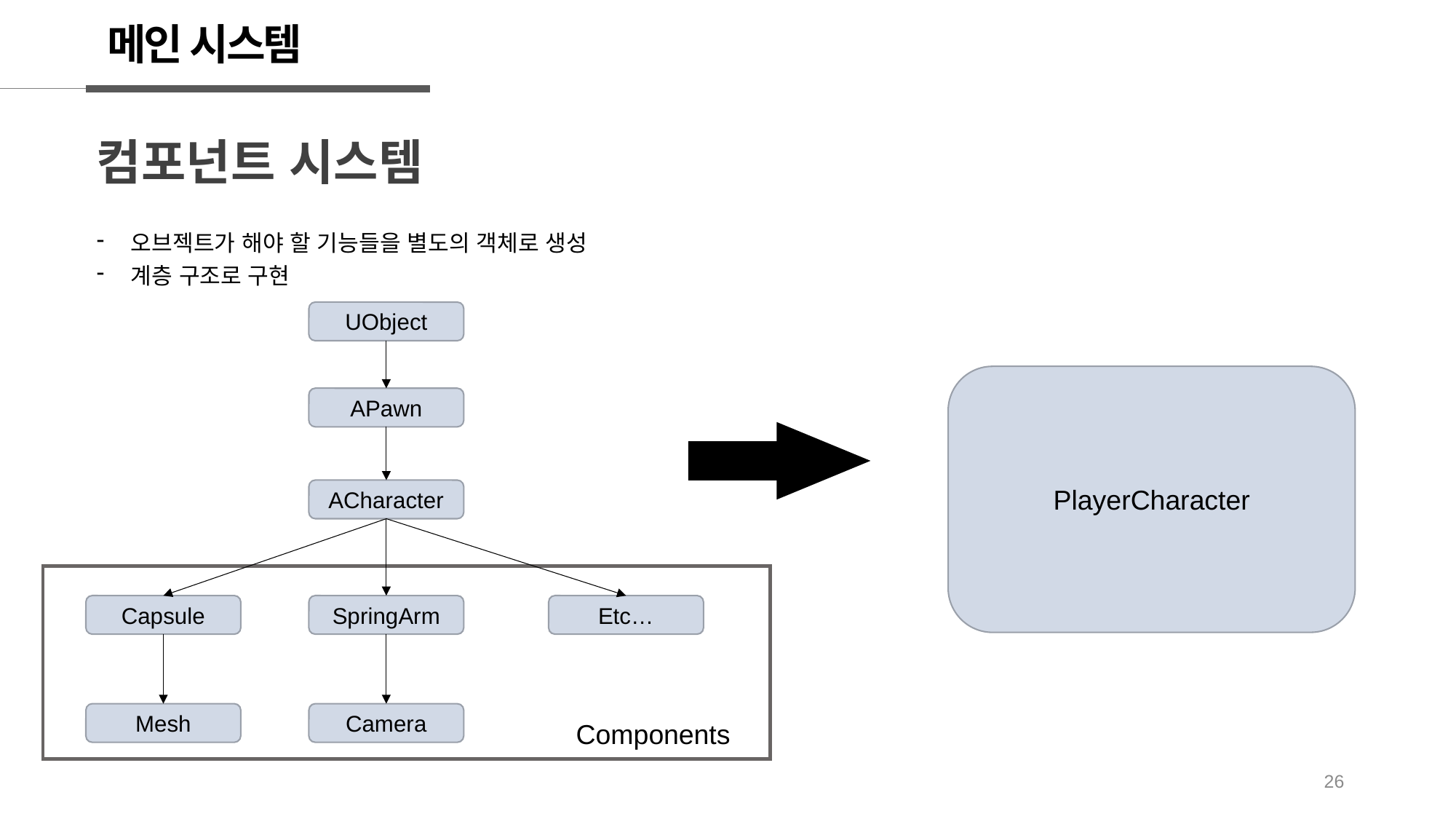

메인 시스템
컴포넌트 시스템
오브젝트가 해야 할 기능들을 별도의 객체로 생성
계층 구조로 구현
UObject
PlayerCharacter
APawn

ACharacter

Capsule
SpringArm
Etc…
Mesh
Camera
Components
26